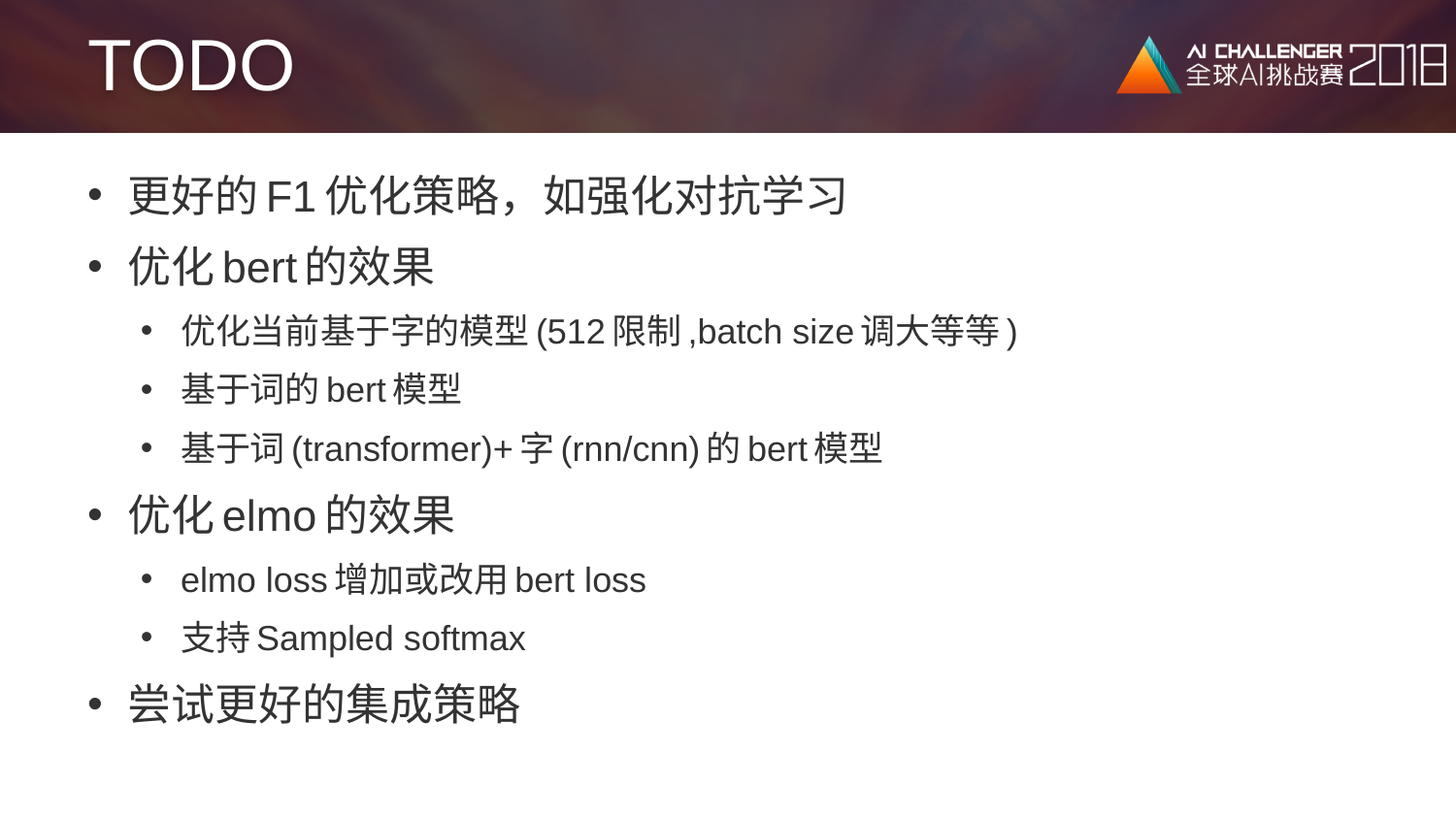

# TODO
更好的F1优化策略，如强化对抗学习
优化bert的效果
优化当前基于字的模型(512限制,batch size调大等等)
基于词的bert模型
基于词(transformer)+字(rnn/cnn)的bert模型
优化elmo的效果
elmo loss增加或改用bert loss
支持Sampled softmax
尝试更好的集成策略